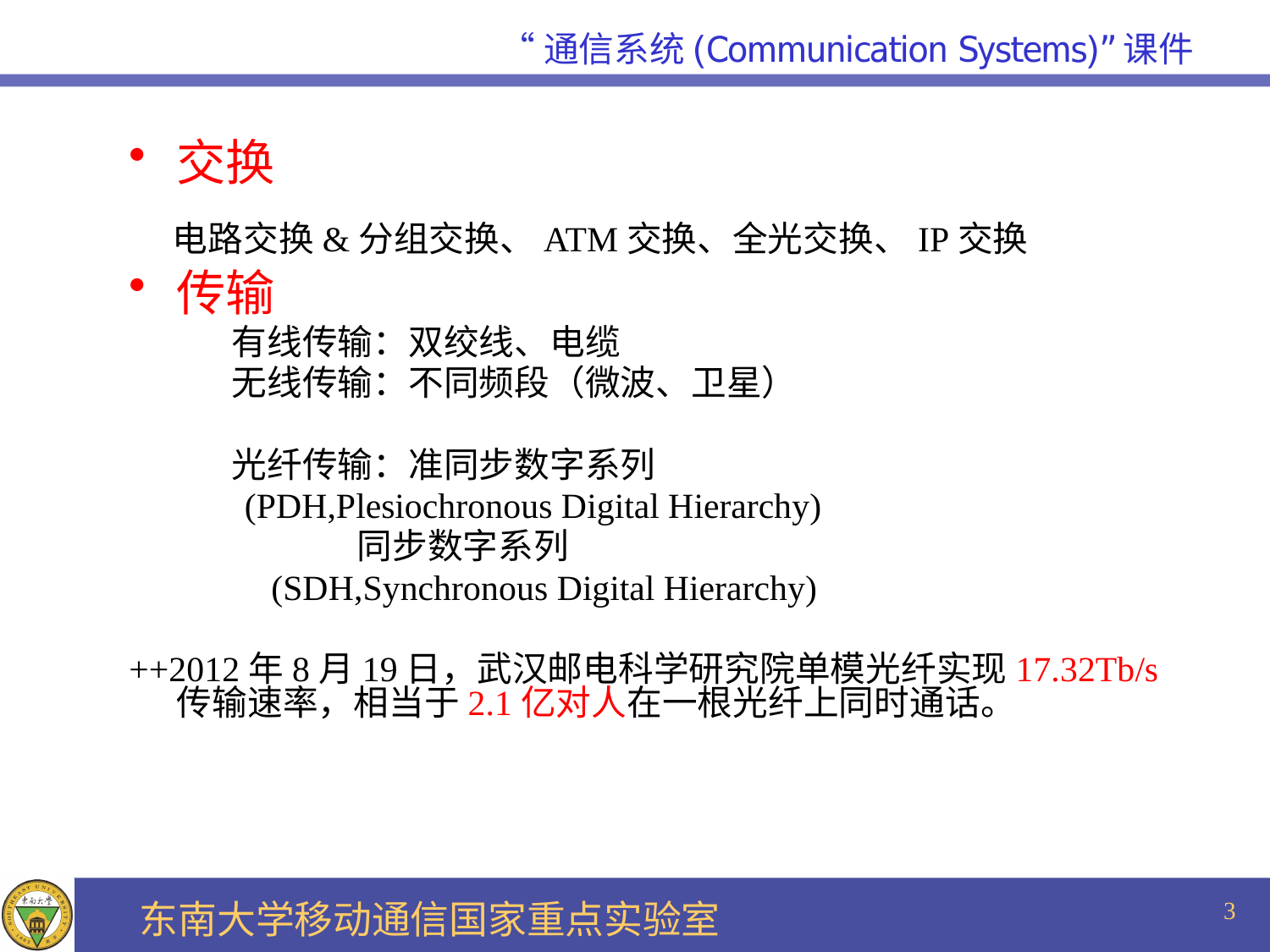

交换
  电路交换&分组交换、ATM交换、全光交换、IP交换
传输
            有线传输：双绞线、电缆
            无线传输：不同频段（微波、卫星）

            光纤传输：准同步数字系列
             (PDH,Plesiochronous Digital Hierarchy)
                            同步数字系列
                (SDH,Synchronous Digital Hierarchy)

++2012年8月19日，武汉邮电科学研究院单模光纤实现17.32Tb/s传输速率，相当于2.1亿对人在一根光纤上同时通话。
3